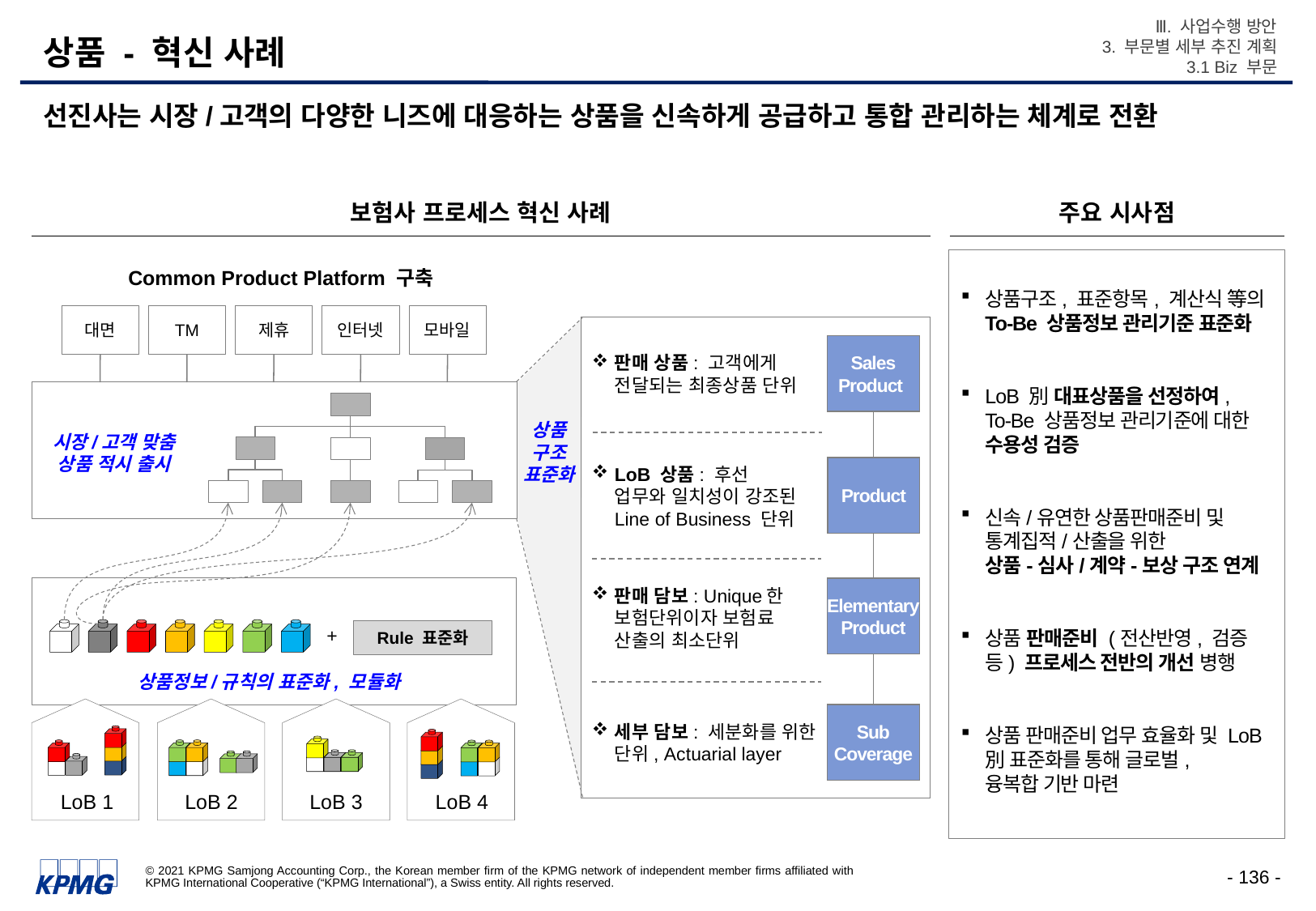

Ⅲ. 사업수행 방안
3. 부문별 세부 추진 계획
3.1 Biz 부문
# 상품 - 혁신 사례
선진사는 시장/고객의 다양한 니즈에 대응하는 상품을 신속하게 공급하고 통합 관리하는 체계로 전환
보험사 프로세스 혁신 사례
주요 시사점

Common Product Platform 구축
상품구조, 표준항목, 계산식 等의
To-Be 상품정보 관리기준 표준화

LoB 別 대표상품을 선정하여,
To-Be 상품정보 관리기준에 대한 수용성 검증

신속/유연한 상품판매준비 및
통계집적/산출을 위한
상품-심사/계약-보상 구조 연계

상품 판매준비 (전산반영, 검증 등) 프로세스 전반의 개선 병행

상품 판매준비 업무 효율화 및 LoB 別 표준화를 통해 글로벌,
융복합 기반 마련
대면
TM
제휴
인터넷
모바일

Sales
Product
Product
Elementary
Product
Sub
Coverage
판매 상품: 고객에게
전달되는 최종상품 단위

상품
구조
표준화
시장/고객 맞춤 상품 적시 출시

LoB 상품: 후선 업무와 일치성이 강조된
Line of Business 단위

판매 담보: Unique한
보험단위이자 보험료
산출의 최소단위
+

Rule 표준화

상품정보/규칙의 표준화, 모듈화

LoB 1

LoB 4

LoB 2

LoB 3
세부 담보: 세분화를 위한 단위, Actuarial layer